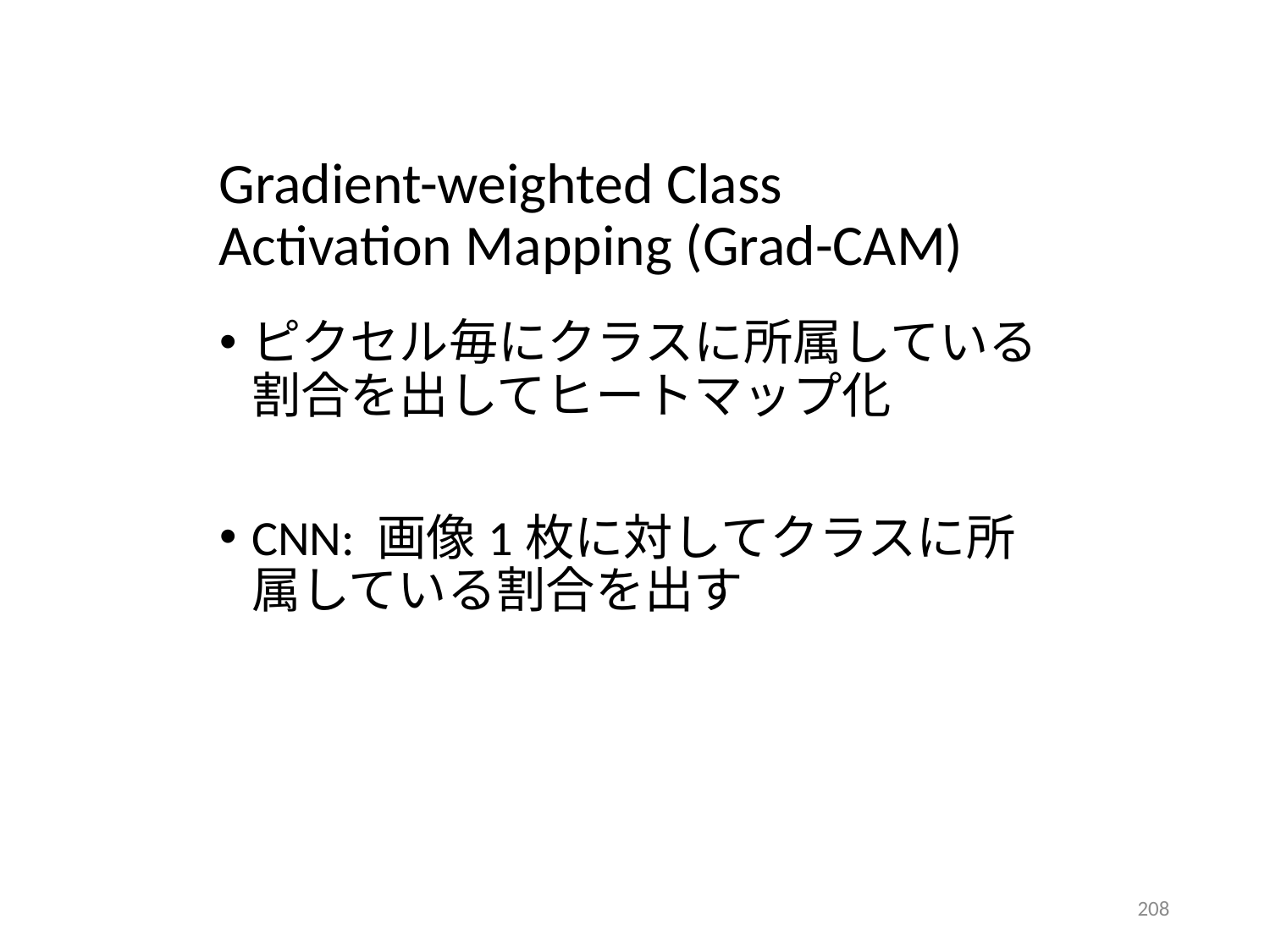

# Gradient-weighted Class Activation Mapping (Grad-CAM)
ピクセル毎にクラスに所属している割合を出してヒートマップ化

CNN: 画像1枚に対してクラスに所属している割合を出す
208